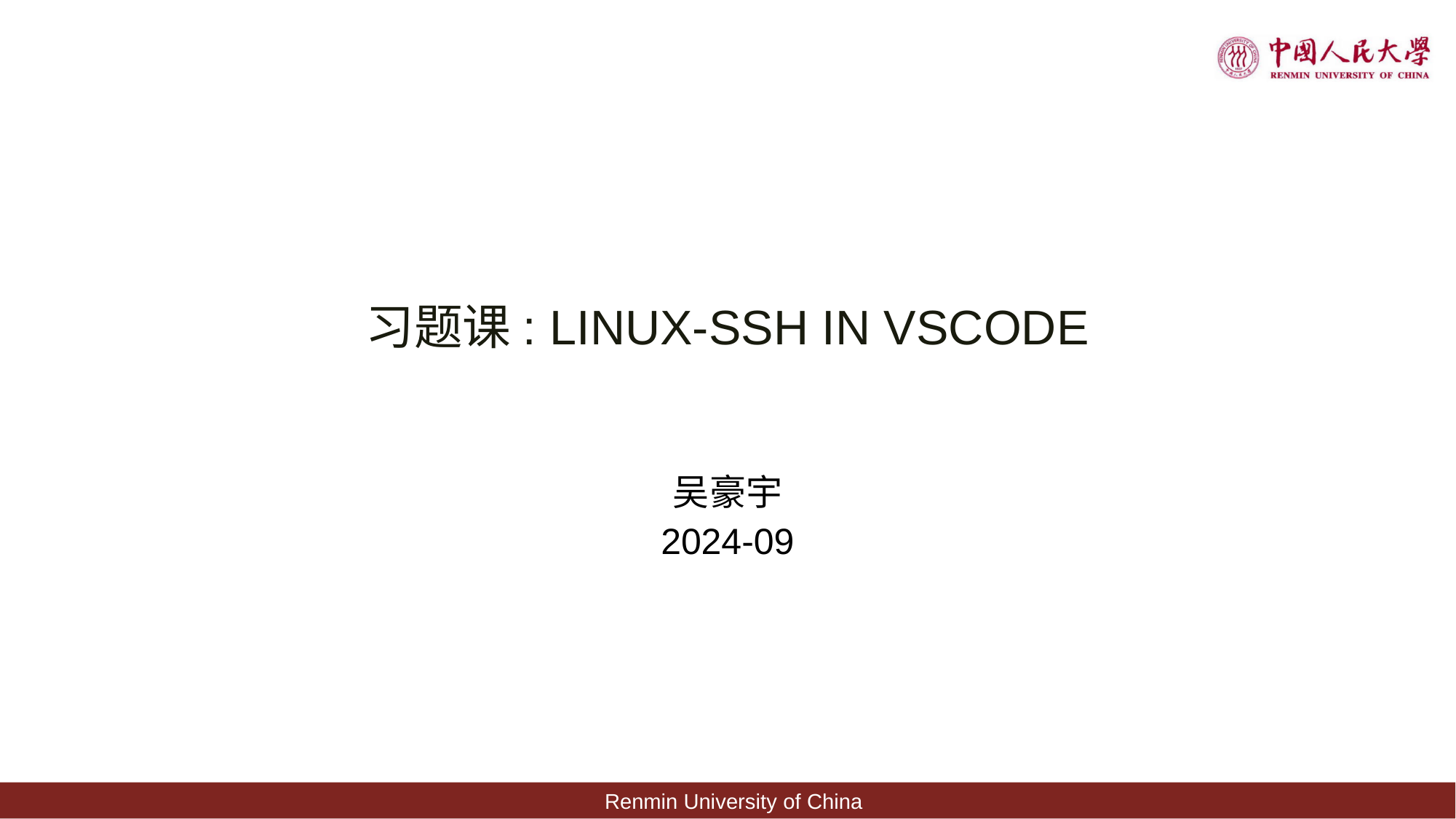

# 习题课: Linux-SSH in vscode
吴豪宇
2024-09